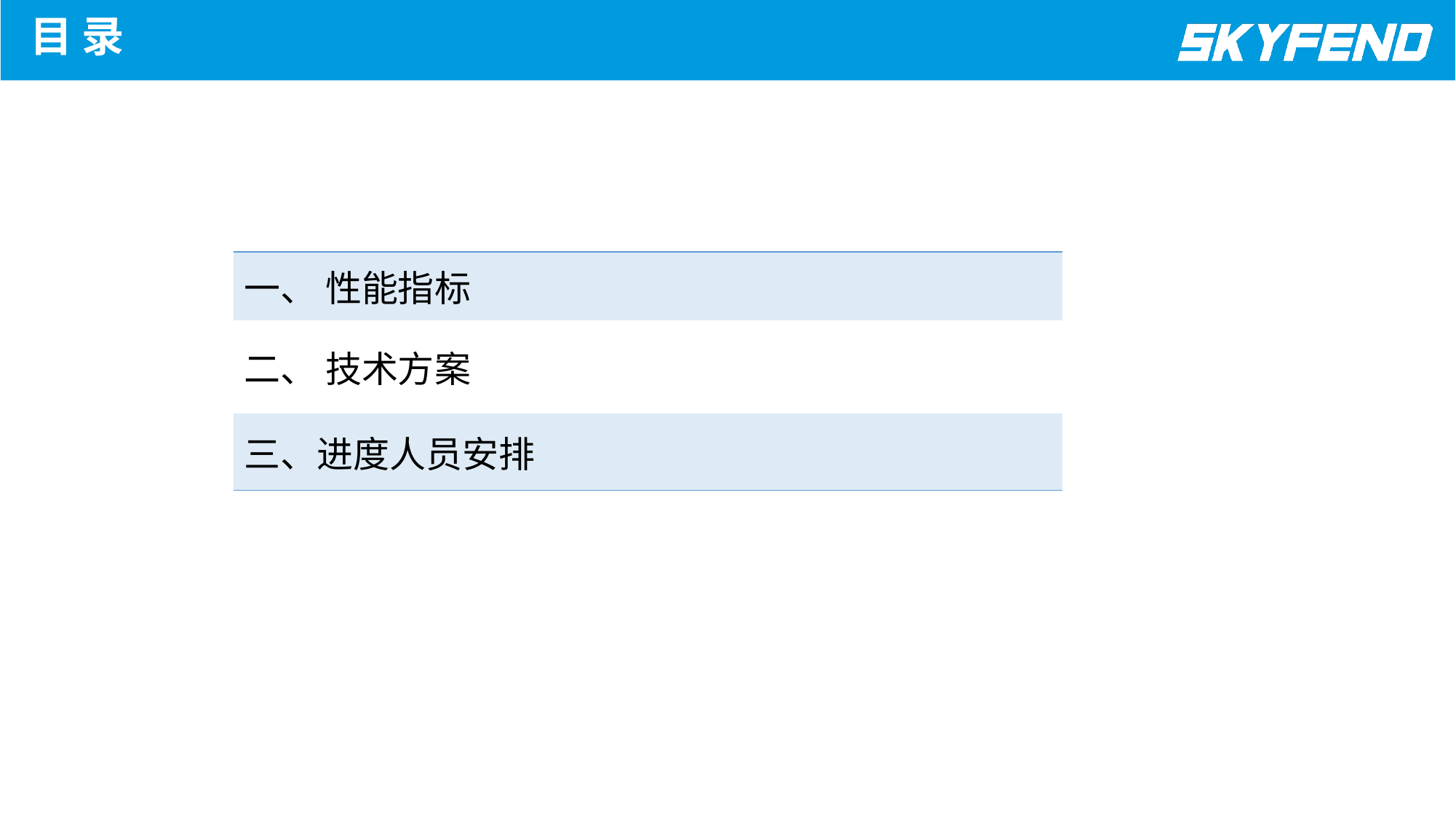

目 录
| 一、 性能指标 |
| --- |
| 二、 技术方案 |
| 三、进度人员安排 |